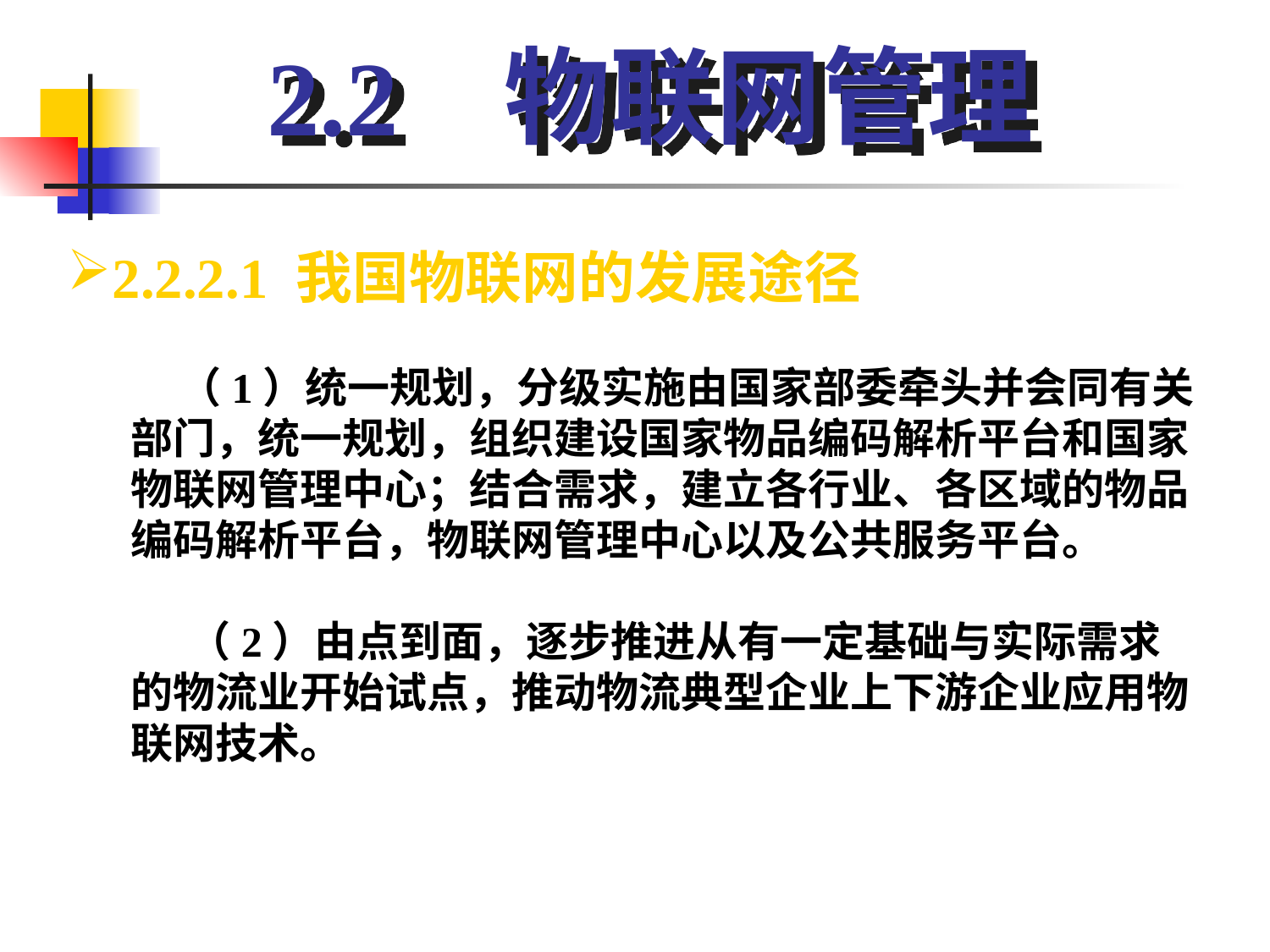

2.2   物联网管理
2.2.2.1 我国物联网的发展途径

    （1）统一规划，分级实施由国家部委牵头并会同有关部门，统一规划，组织建设国家物品编码解析平台和国家物联网管理中心；结合需求，建立各行业、各区域的物品编码解析平台，物联网管理中心以及公共服务平台。

     （2）由点到面，逐步推进从有一定基础与实际需求的物流业开始试点，推动物流典型企业上下游企业应用物联网技术。